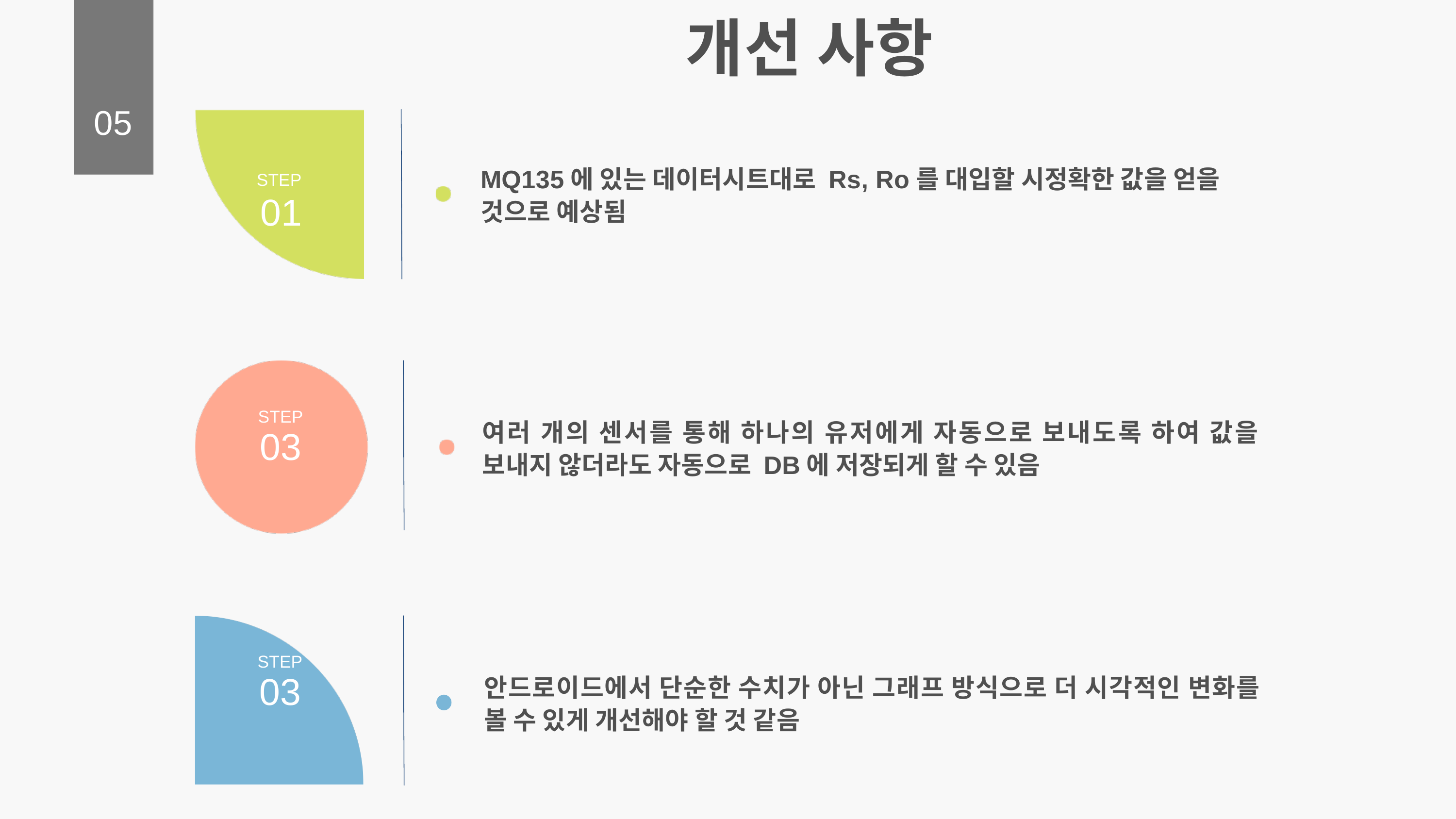

개선 사항
05

MQ135에 있는 데이터시트대로 Rs, Ro를 대입할 시정확한 값을 얻을 것으로 예상됨
STEP

01

STEP
여러 개의 센서를 통해 하나의 유저에게 자동으로 보내도록 하여 값을 보내지 않더라도 자동으로 DB에 저장되게 할 수 있음
03

STEP
03
안드로이드에서 단순한 수치가 아닌 그래프 방식으로 더 시각적인 변화를 볼 수 있게 개선해야 할 것 같음